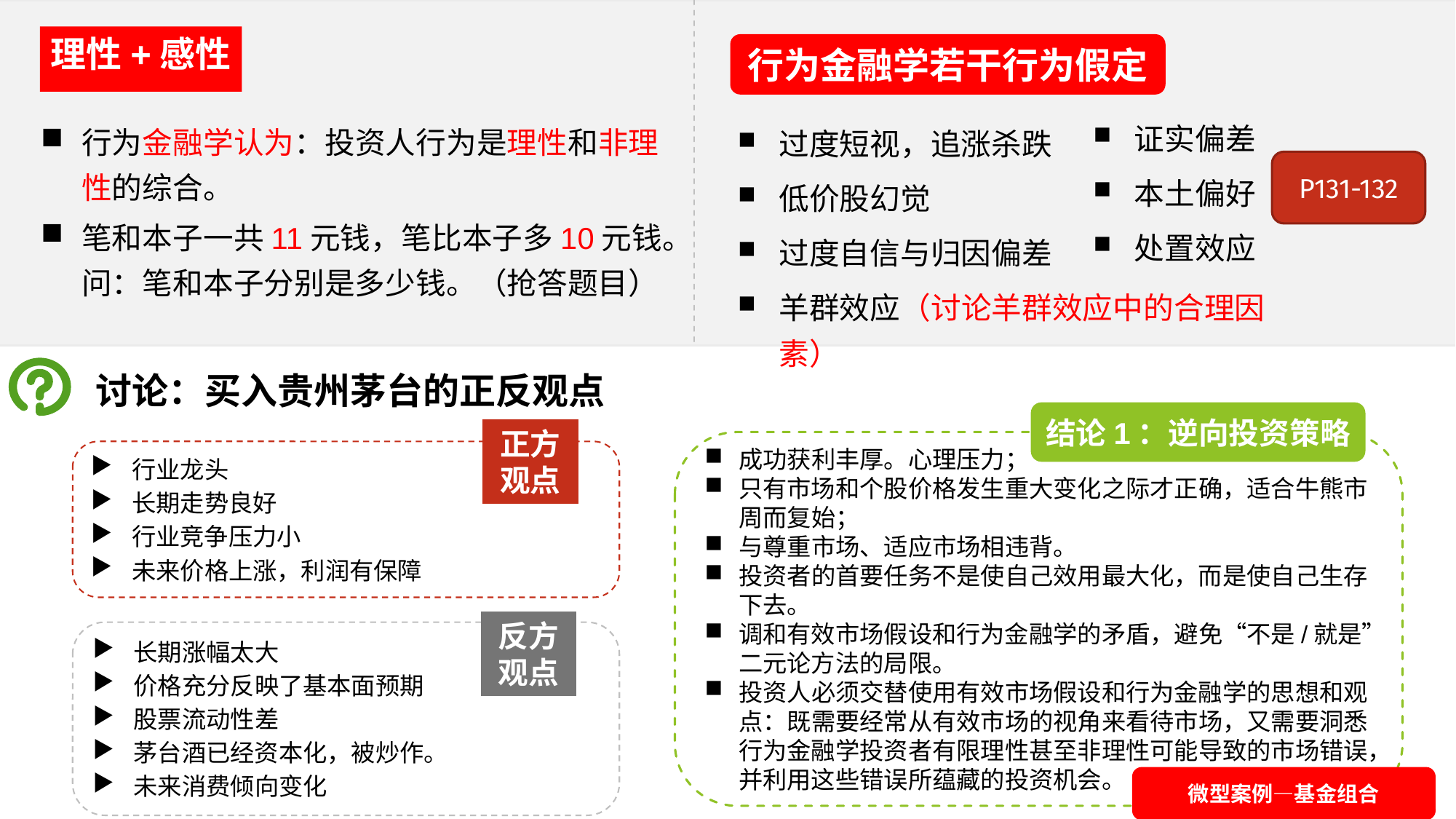

# 理性+感性
行为金融学若干行为假定
证实偏差
本土偏好
处置效应
行为金融学认为：投资人行为是理性和非理性的综合。
笔和本子一共11元钱，笔比本子多10元钱。问：笔和本子分别是多少钱。（抢答题目）
过度短视，追涨杀跌
低价股幻觉
过度自信与归因偏差
羊群效应（讨论羊群效应中的合理因素）
P131-132

讨论：买入贵州茅台的正反观点
结论1：逆向投资策略
正方观点

成功获利丰厚。心理压力；
只有市场和个股价格发生重大变化之际才正确，适合牛熊市周而复始；
与尊重市场、适应市场相违背。
投资者的首要任务不是使自己效用最大化，而是使自己生存下去。
调和有效市场假设和行为金融学的矛盾，避免“不是/就是”二元论方法的局限。
投资人必须交替使用有效市场假设和行为金融学的思想和观点：既需要经常从有效市场的视角来看待市场，又需要洞悉行为金融学投资者有限理性甚至非理性可能导致的市场错误，并利用这些错误所蕴藏的投资机会。
行业龙头
长期走势良好
行业竞争压力小
未来价格上涨，利润有保障
反方观点
长期涨幅太大
价格充分反映了基本面预期
股票流动性差
茅台酒已经资本化，被炒作。
未来消费倾向变化
微型案例—基金组合